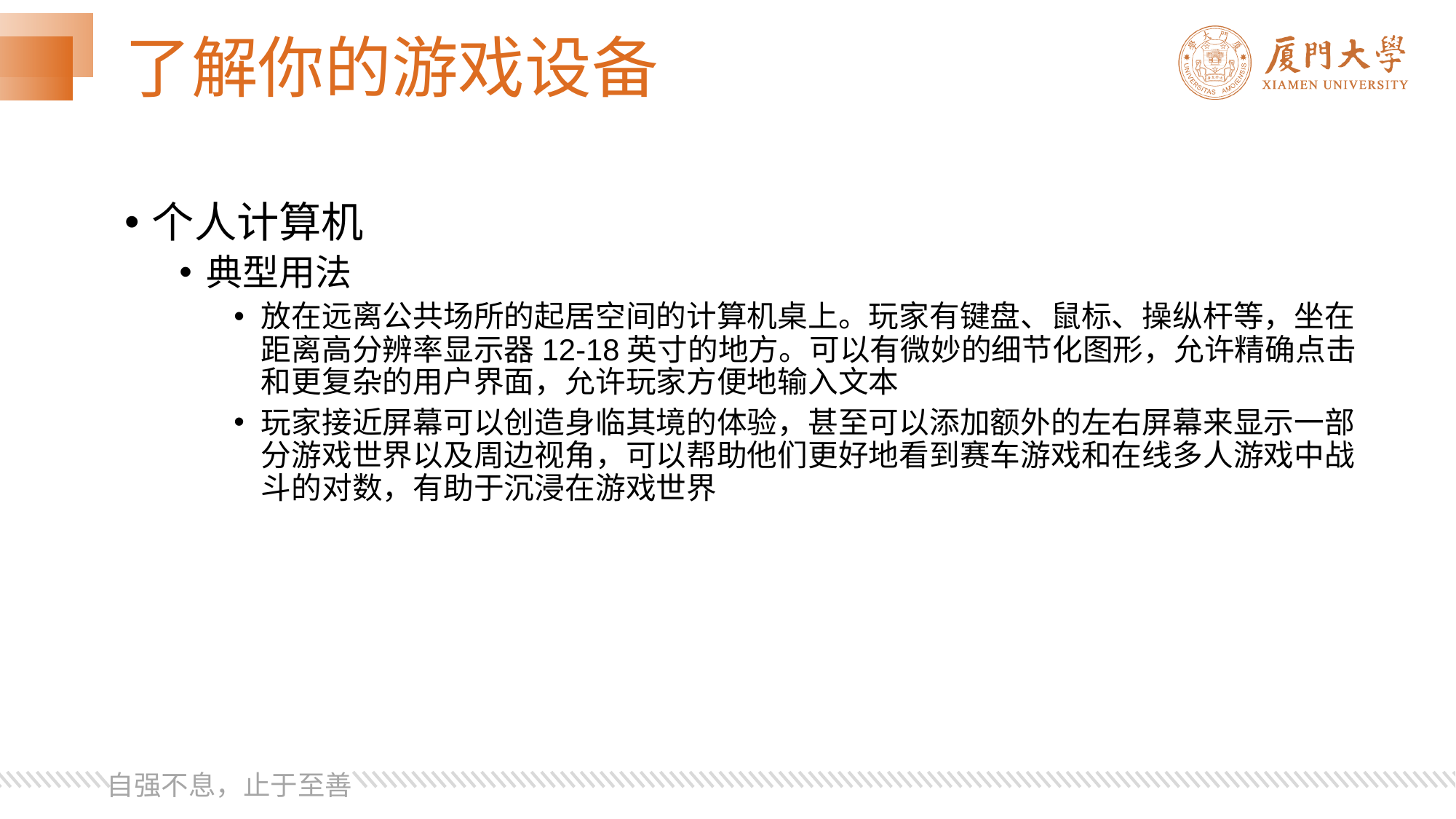

# 了解你的游戏设备
个人计算机
典型用法
放在远离公共场所的起居空间的计算机桌上。玩家有键盘、鼠标、操纵杆等，坐在距离高分辨率显示器12-18英寸的地方。可以有微妙的细节化图形，允许精确点击和更复杂的用户界面，允许玩家方便地输入文本
玩家接近屏幕可以创造身临其境的体验，甚至可以添加额外的左右屏幕来显示一部分游戏世界以及周边视角，可以帮助他们更好地看到赛车游戏和在线多人游戏中战斗的对数，有助于沉浸在游戏世界